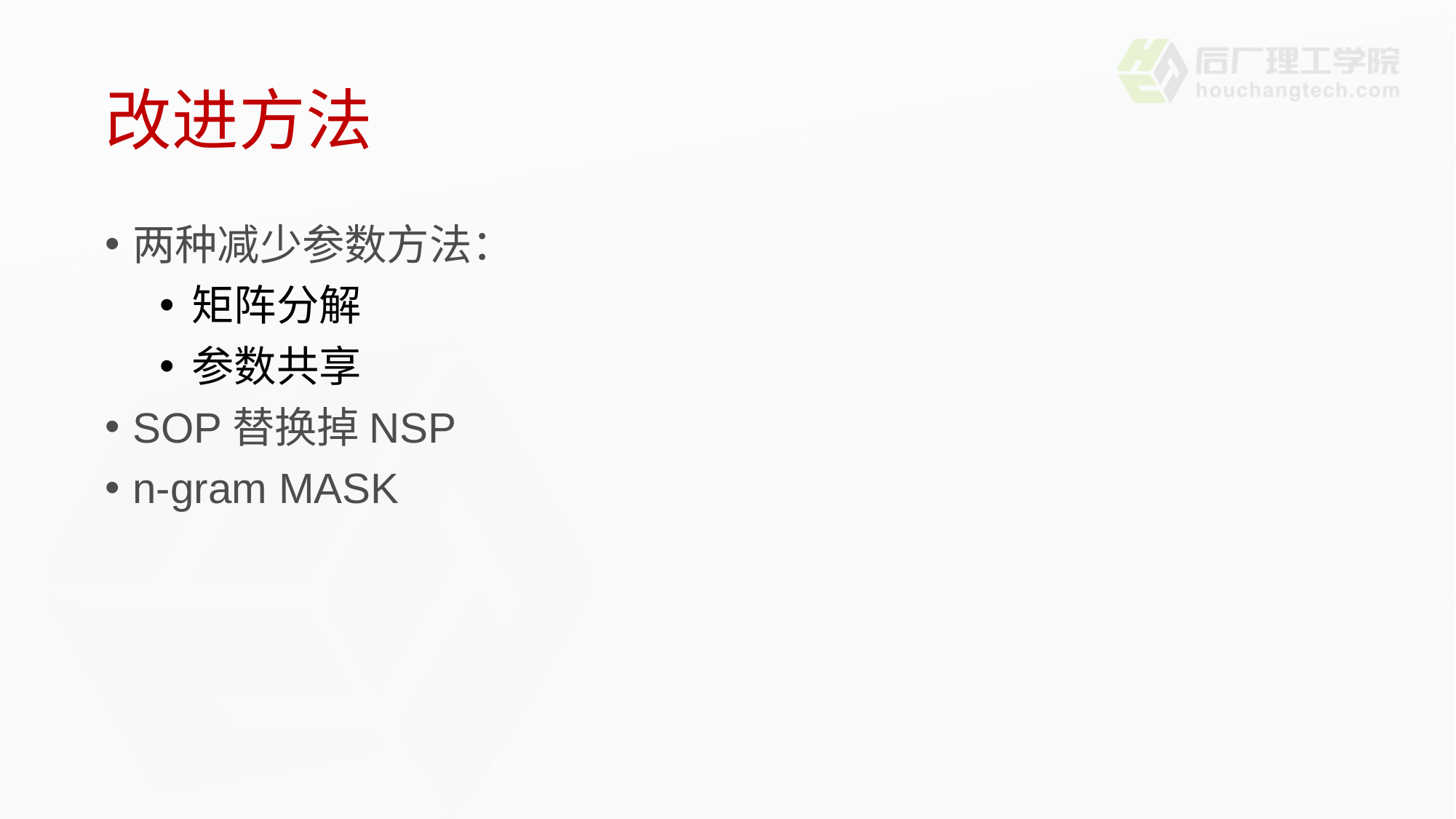

# 改进方法
两种减少参数方法：
矩阵分解
参数共享
SOP替换掉NSP
n-gram MASK